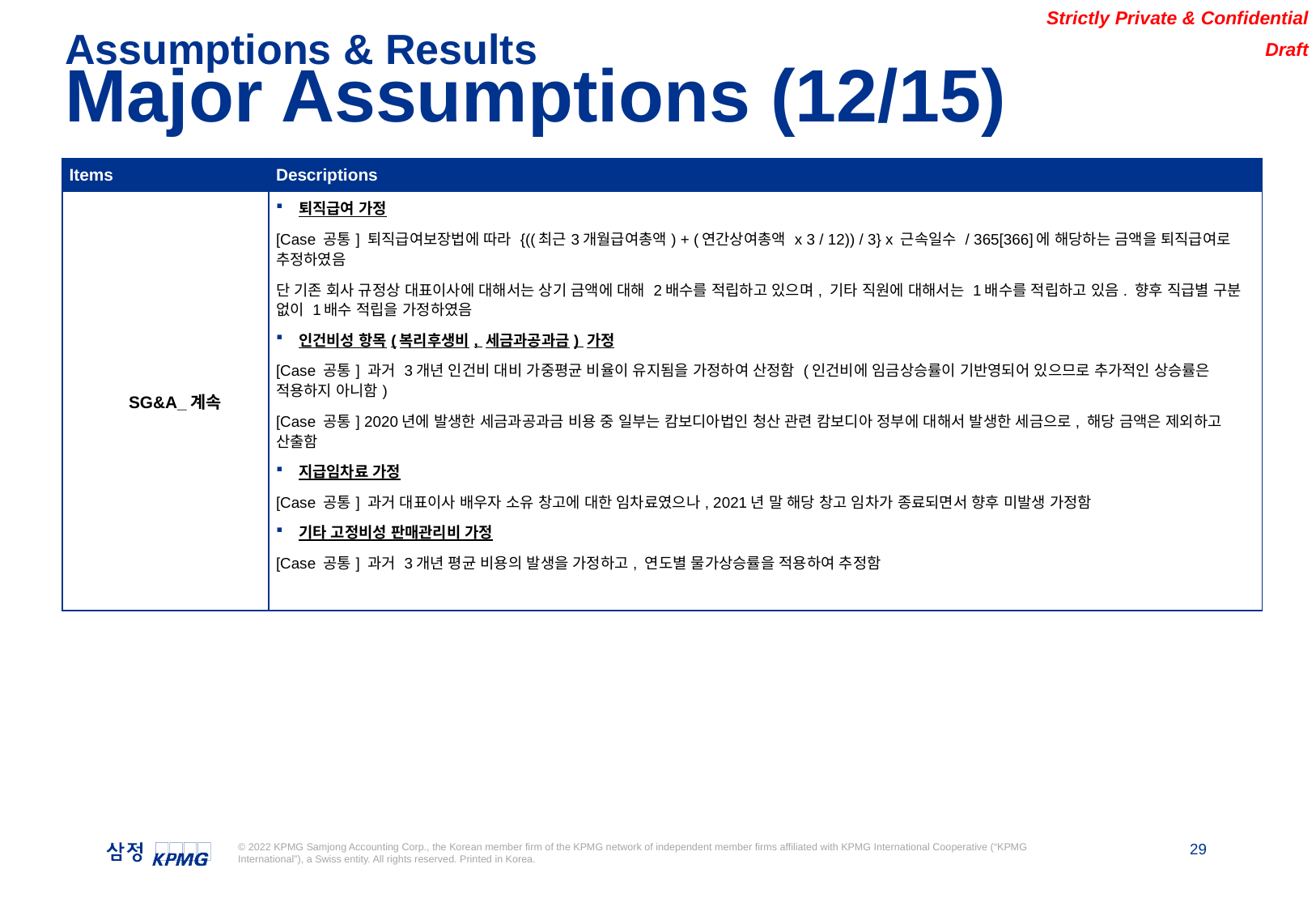

Assumptions & Results
Major Assumptions (12/15)
| Items | Descriptions |
| --- | --- |
| SG&A\_계속 | 퇴직급여 가정 [Case 공통] 퇴직급여보장법에 따라 {((최근3개월급여총액) + (연간상여총액 x 3 / 12)) / 3} x 근속일수 / 365[366]에 해당하는 금액을 퇴직급여로 추정하였음 단 기존 회사 규정상 대표이사에 대해서는 상기 금액에 대해 2배수를 적립하고 있으며, 기타 직원에 대해서는 1배수를 적립하고 있음. 향후 직급별 구분 없이 1배수 적립을 가정하였음 인건비성 항목(복리후생비, 세금과공과금) 가정 [Case 공통] 과거 3개년 인건비 대비 가중평균 비율이 유지됨을 가정하여 산정함 (인건비에 임금상승률이 기반영되어 있으므로 추가적인 상승률은 적용하지 아니함) [Case 공통] 2020년에 발생한 세금과공과금 비용 중 일부는 캄보디아법인 청산 관련 캄보디아 정부에 대해서 발생한 세금으로, 해당 금액은 제외하고 산출함 지급임차료 가정 [Case 공통] 과거 대표이사 배우자 소유 창고에 대한 임차료였으나, 2021년 말 해당 창고 임차가 종료되면서 향후 미발생 가정함 기타 고정비성 판매관리비 가정 [Case 공통] 과거 3개년 평균 비용의 발생을 가정하고, 연도별 물가상승률을 적용하여 추정함 |